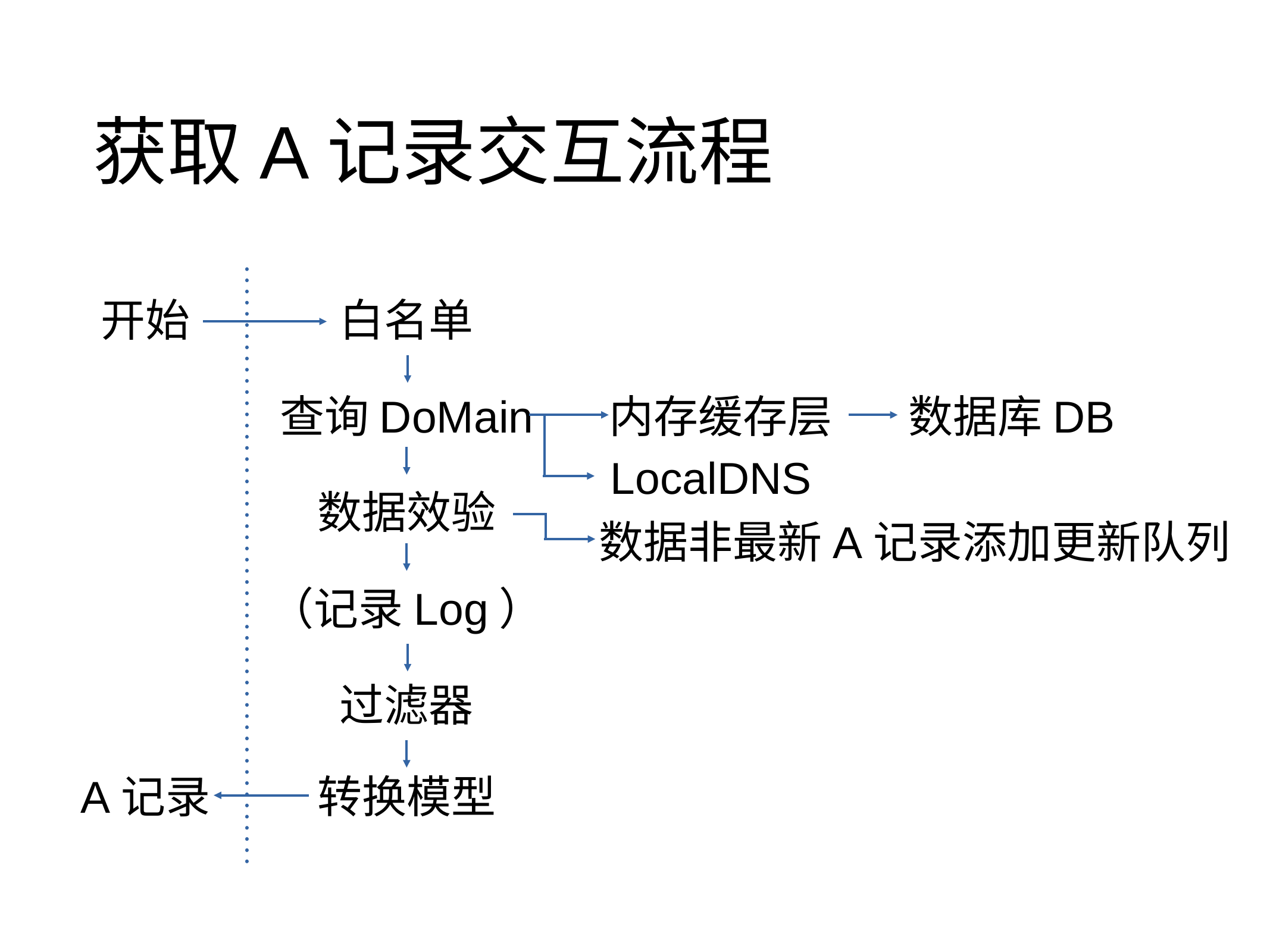

# 获取A记录交互流程

开始
白名单

查询DoMain
数据库DB
内存缓存层

LocalDNS

数据效验
数据非最新A记录添加更新队列

（记录Log）

过滤器

A记录
转换模型